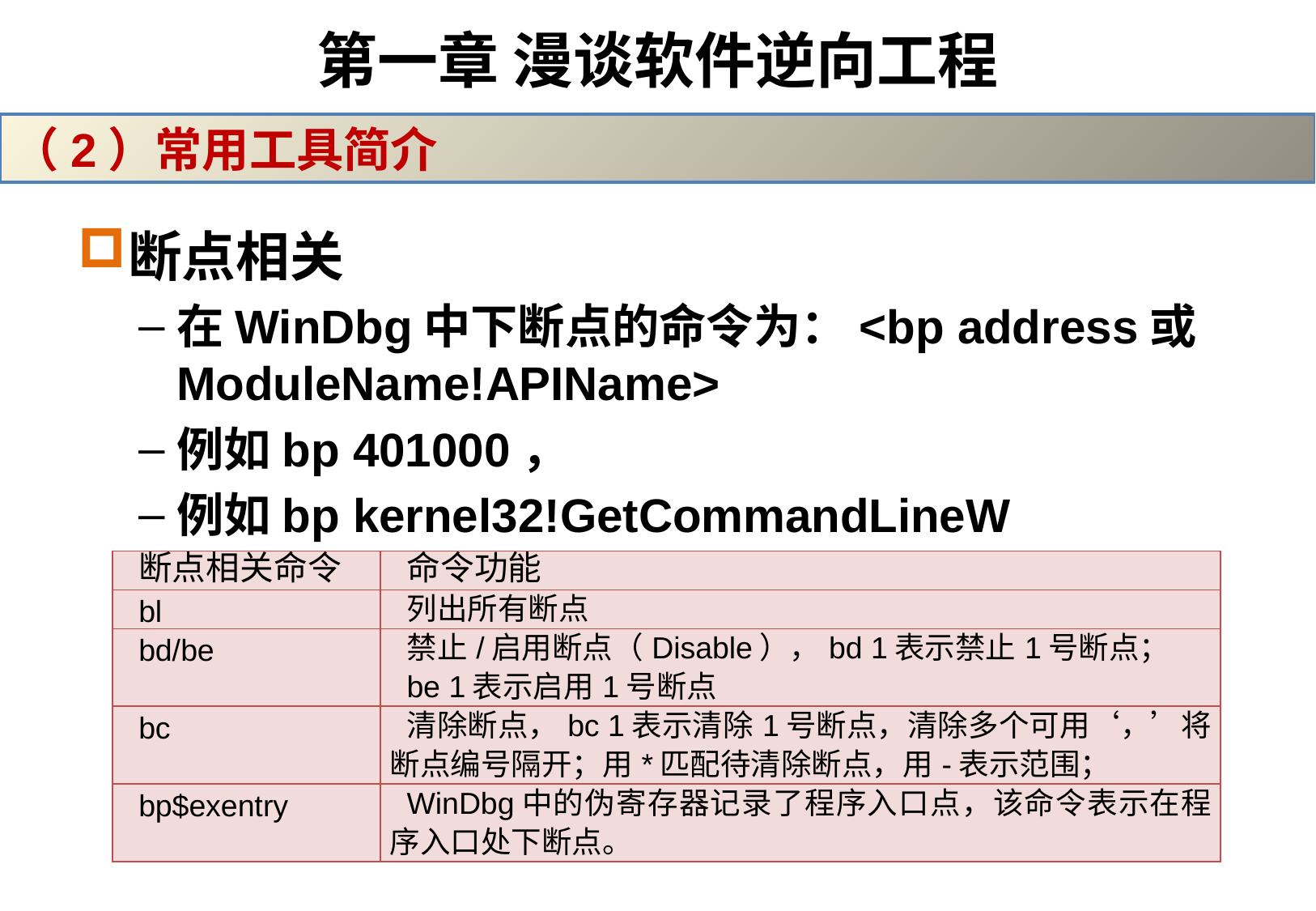

# 第一章 漫谈软件逆向工程
（2）常用工具简介
断点相关
在WinDbg中下断点的命令为：<bp address或ModuleName!APIName>
例如bp 401000，
例如bp kernel32!GetCommandLineW
| 断点相关命令 | 命令功能 |
| --- | --- |
| bl | 列出所有断点 |
| bd/be | 禁止/启用断点（Disable），bd 1表示禁止1号断点； be 1表示启用1号断点 |
| bc | 清除断点，bc 1表示清除1号断点，清除多个可用‘，’将断点编号隔开；用\*匹配待清除断点，用-表示范围； |
| bp$exentry | WinDbg中的伪寄存器记录了程序入口点，该命令表示在程序入口处下断点。 |